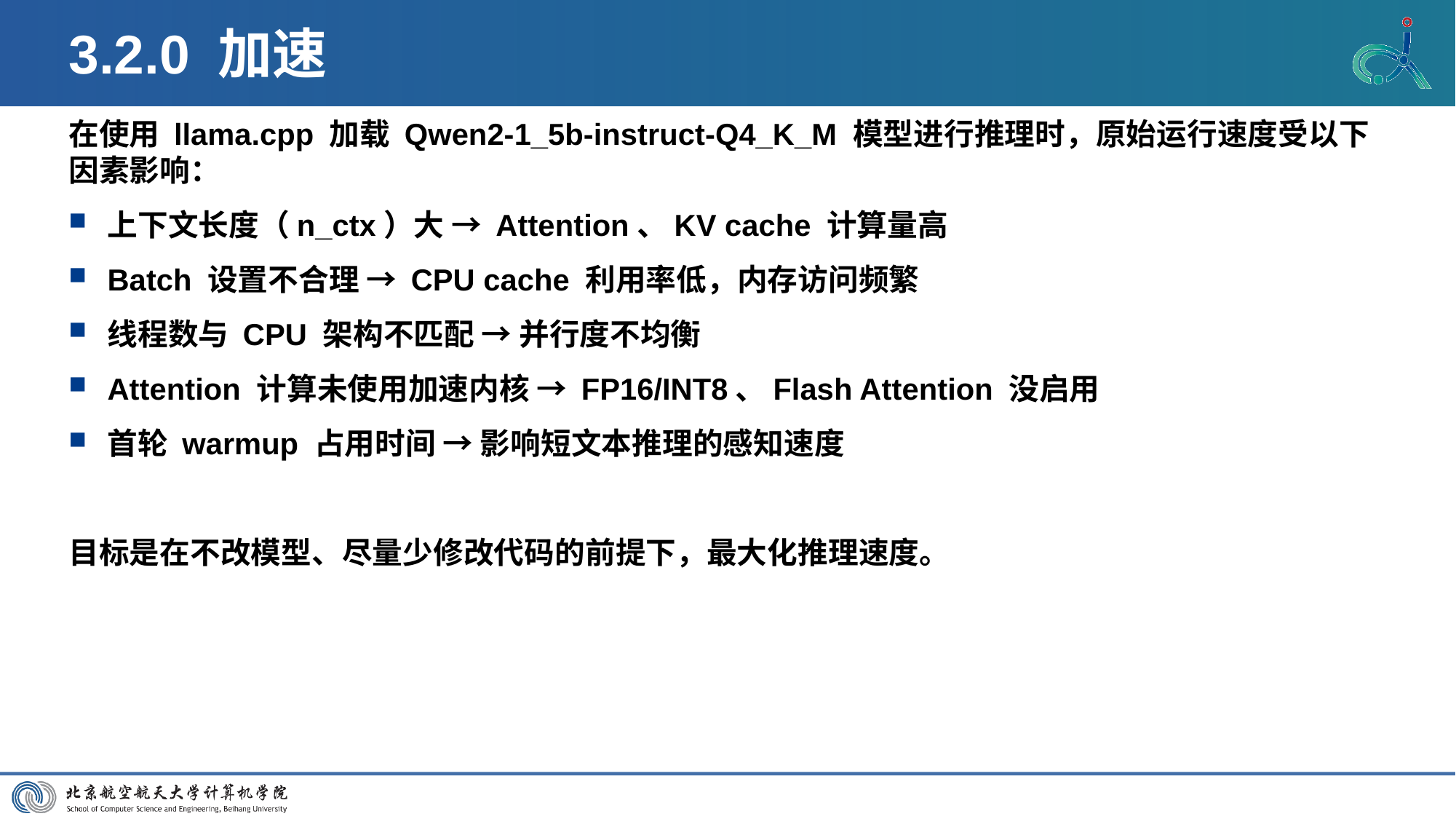

# 3.2.0 加速
在使用 llama.cpp 加载 Qwen2-1_5b-instruct-Q4_K_M 模型进行推理时，原始运行速度受以下因素影响：
上下文长度（n_ctx）大 → Attention、KV cache 计算量高
Batch 设置不合理 → CPU cache 利用率低，内存访问频繁
线程数与 CPU 架构不匹配 → 并行度不均衡
Attention 计算未使用加速内核 → FP16/INT8、Flash Attention 没启用
首轮 warmup 占用时间 → 影响短文本推理的感知速度

目标是在不改模型、尽量少修改代码的前提下，最大化推理速度。

9